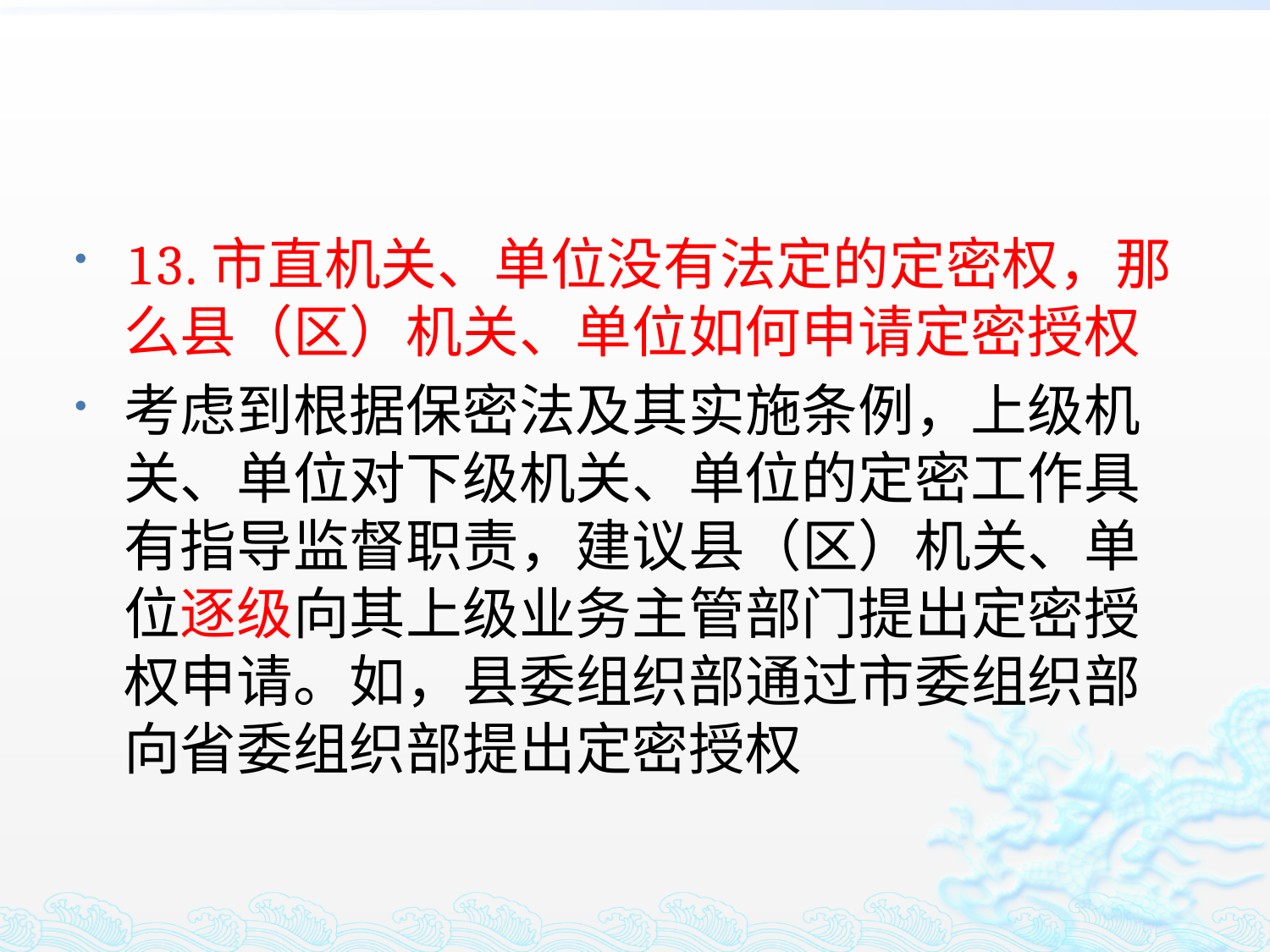

#
13.市直机关、单位没有法定的定密权，那么县（区）机关、单位如何申请定密授权
考虑到根据保密法及其实施条例，上级机关、单位对下级机关、单位的定密工作具有指导监督职责，建议县（区）机关、单位逐级向其上级业务主管部门提出定密授权申请。如，县委组织部通过市委组织部向省委组织部提出定密授权